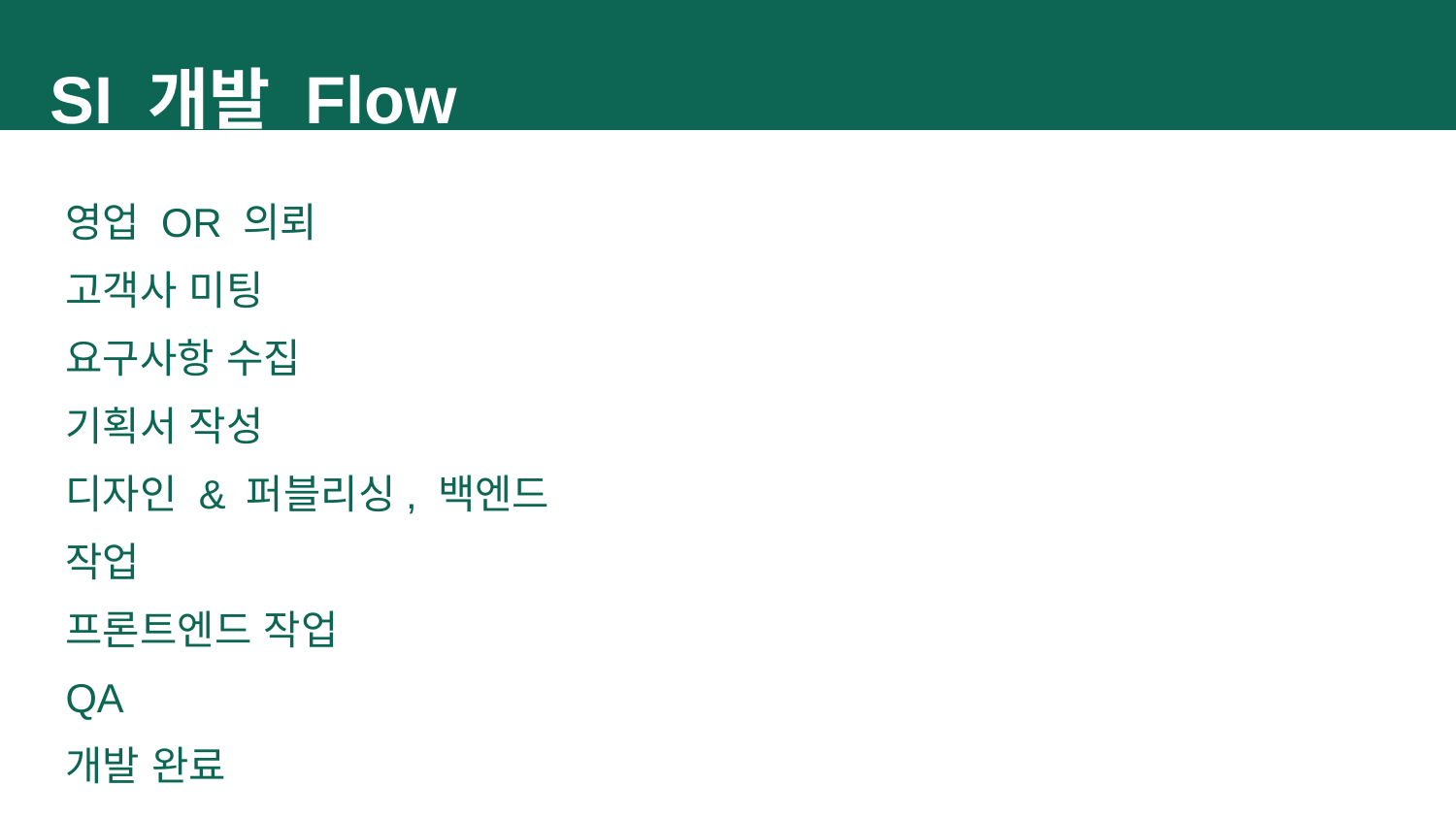

SI 개발 Flow
영업 OR 의뢰
고객사 미팅
요구사항 수집
기획서 작성
디자인 & 퍼블리싱, 백엔드 작업
프론트엔드 작업
QA
개발 완료